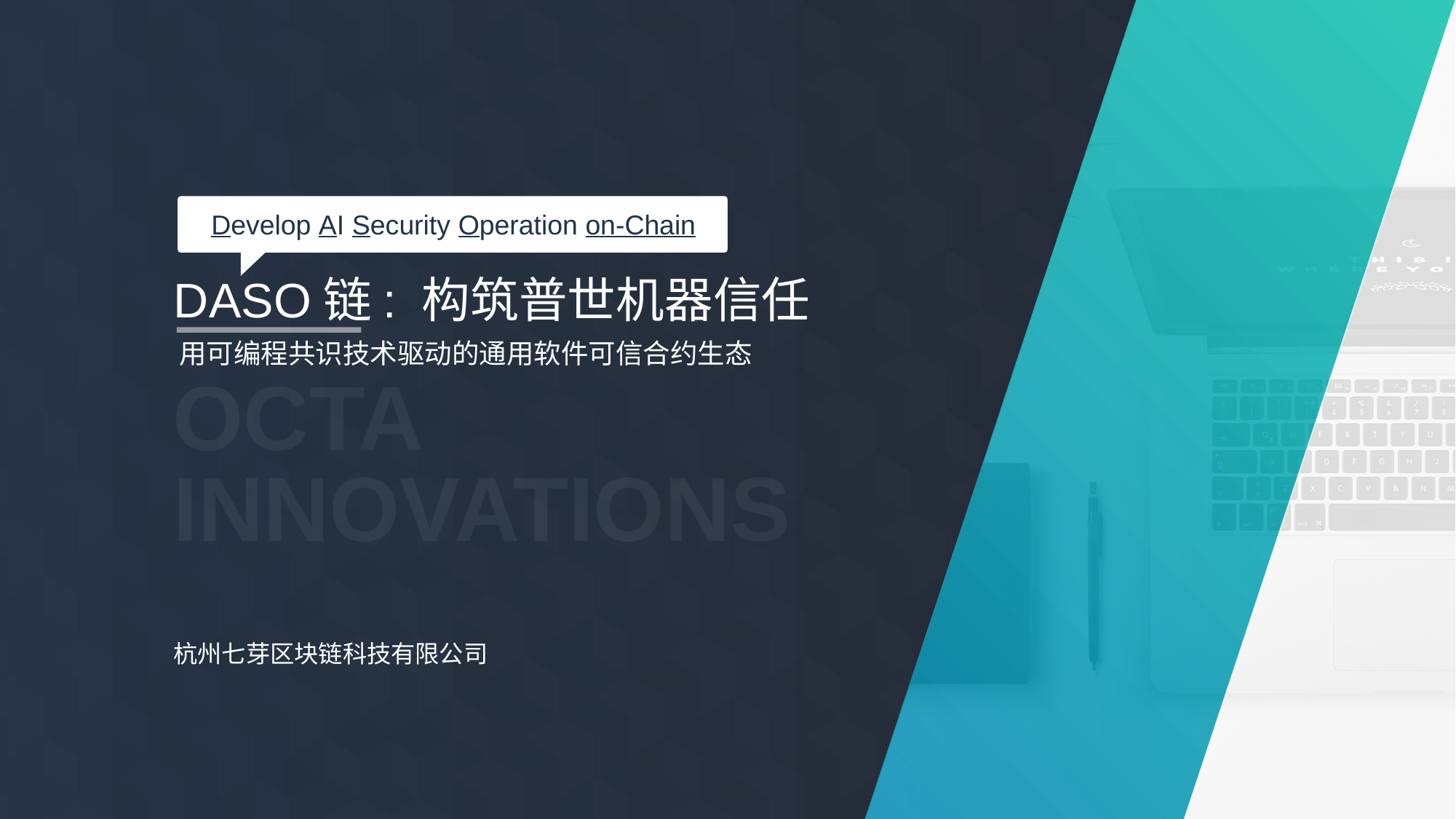

Develop AI Security Operation on-Chain
# DASO链: 构筑普世机器信任

用可编程共识技术驱动的通用软件可信合约生态